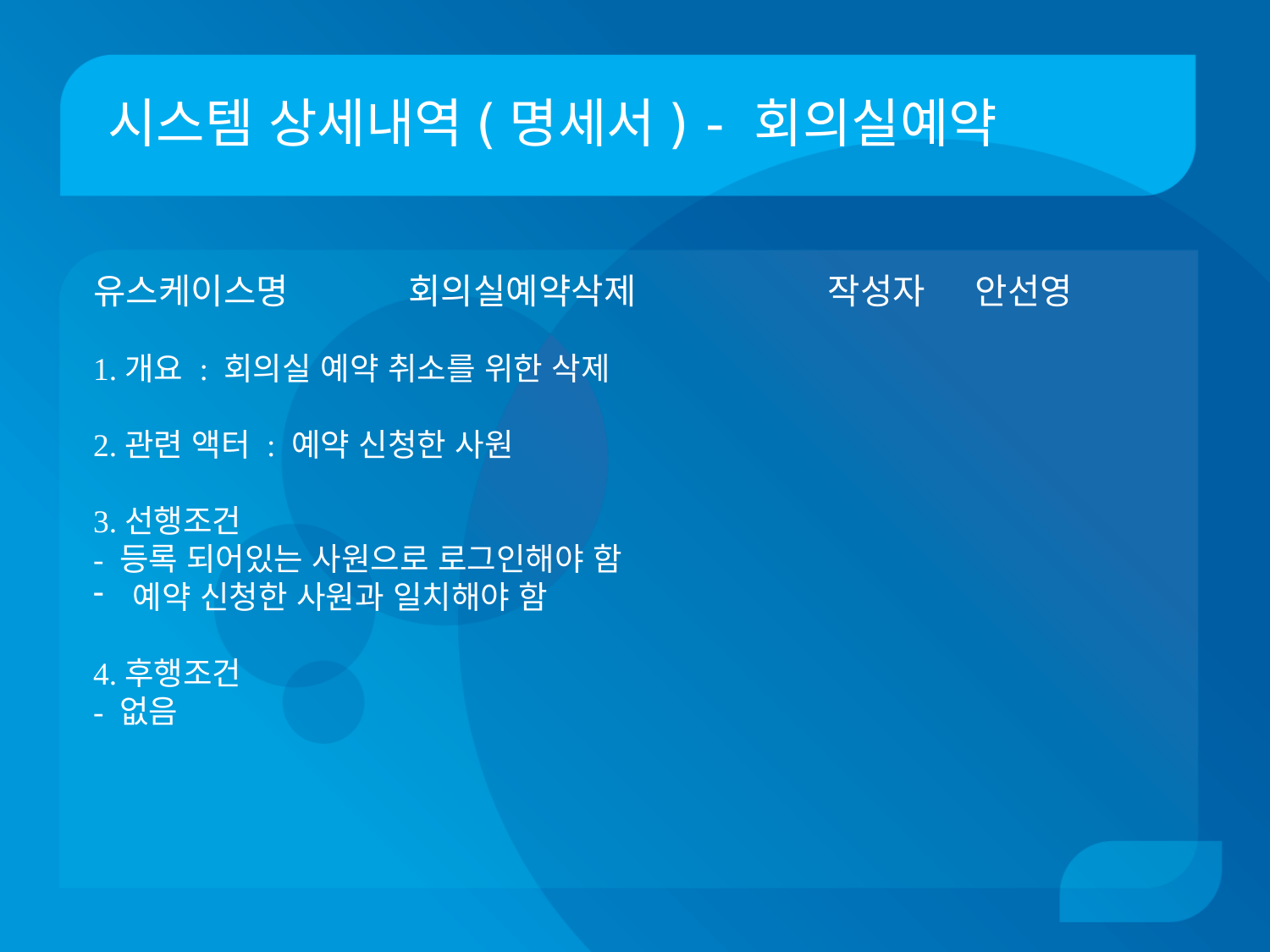

# 시스템 상세내역(명세서) - 회의실예약
유스케이스명            회의실예약삭제	          작성자     안선영
1.개요 : 회의실 예약 취소를 위한 삭제

2.관련 액터 : 예약 신청한 사원

3.선행조건
- 등록 되어있는 사원으로 로그인해야 함
예약 신청한 사원과 일치해야 함

4.후행조건
- 없음